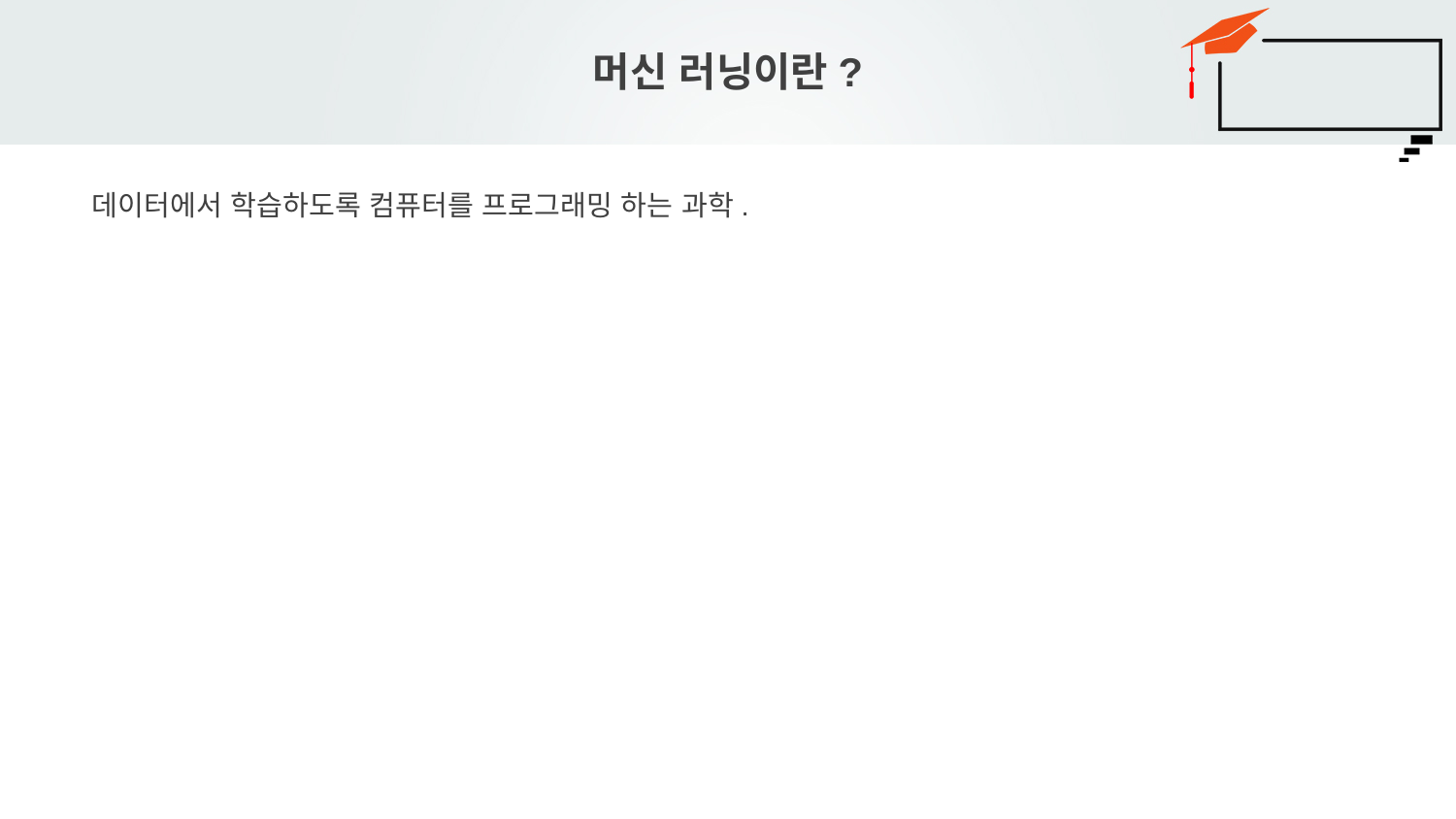

# 머신 러닝이란?
데이터에서 학습하도록 컴퓨터를 프로그래밍 하는 과학.